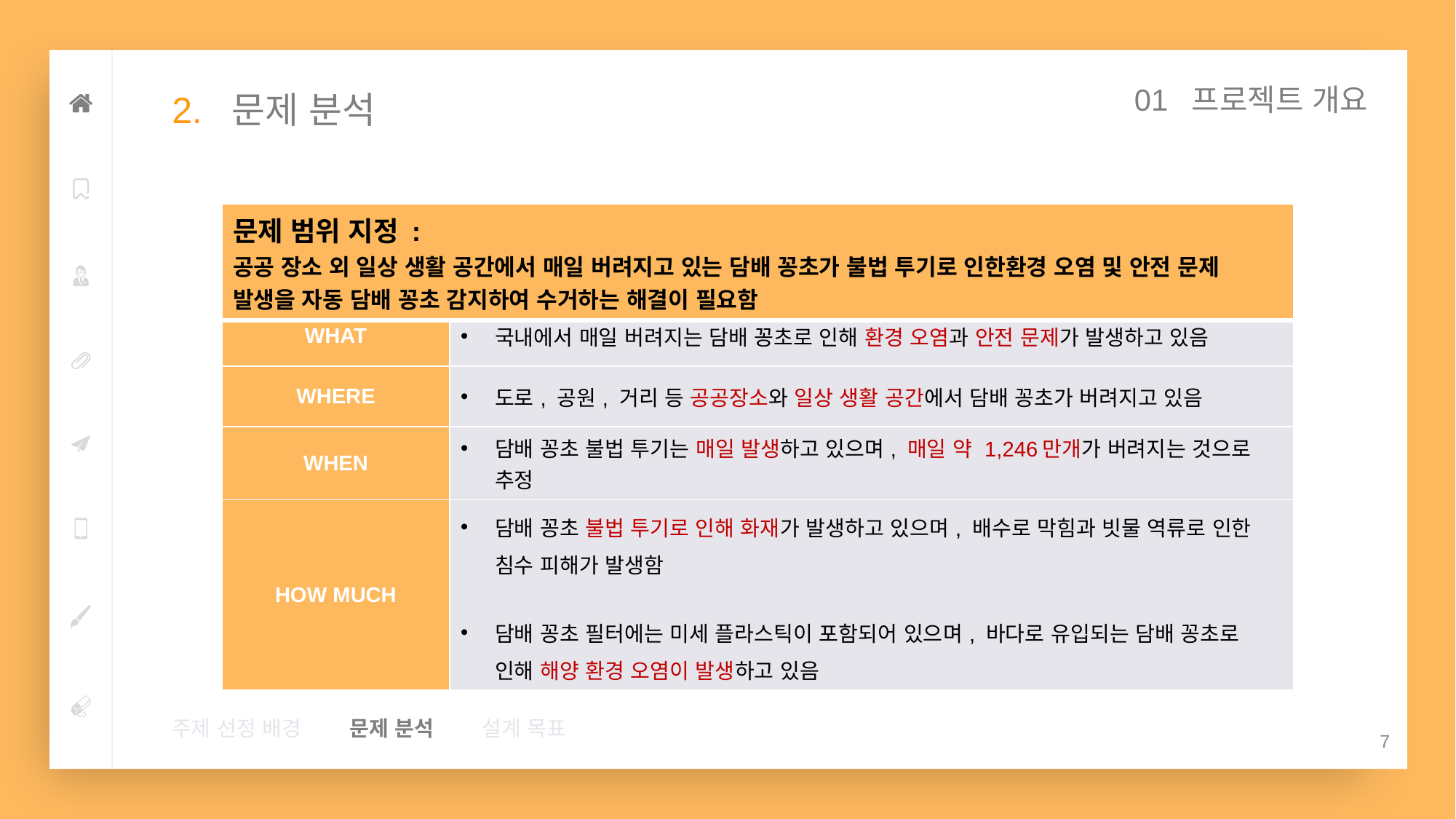

01  프로젝트 개요
# 2.  문제 분석
| 문제 범위 지정 : 공공 장소 외 일상 생활 공간에서 매일 버려지고 있는 담배 꽁초가 불법 투기로 인한환경 오염 및 안전 문제 발생을 자동 담배 꽁초 감지하여 수거하는 해결이 필요함 |
| --- |
| WHAT | 국내에서 매일 버려지는 담배 꽁초로 인해 환경 오염과 안전 문제가 발생하고 있음 |
| --- | --- |
| WHERE | 도로, 공원, 거리 등 공공장소와 일상 생활 공간에서 담배 꽁초가 버려지고 있음 |
| WHEN | 담배 꽁초 불법 투기는 매일 발생하고 있으며, 매일 약 1,246만개가 버려지는 것으로 추정 |
| HOW MUCH | 담배 꽁초 불법 투기로 인해 화재가 발생하고 있으며, 배수로 막힘과 빗물 역류로 인한 침수 피해가 발생함 담배 꽁초 필터에는 미세 플라스틱이 포함되어 있으며, 바다로 유입되는 담배 꽁초로 인해 해양 환경 오염이 발생하고 있음 |
주제 선정 배경        문제 분석        설계 목표
7